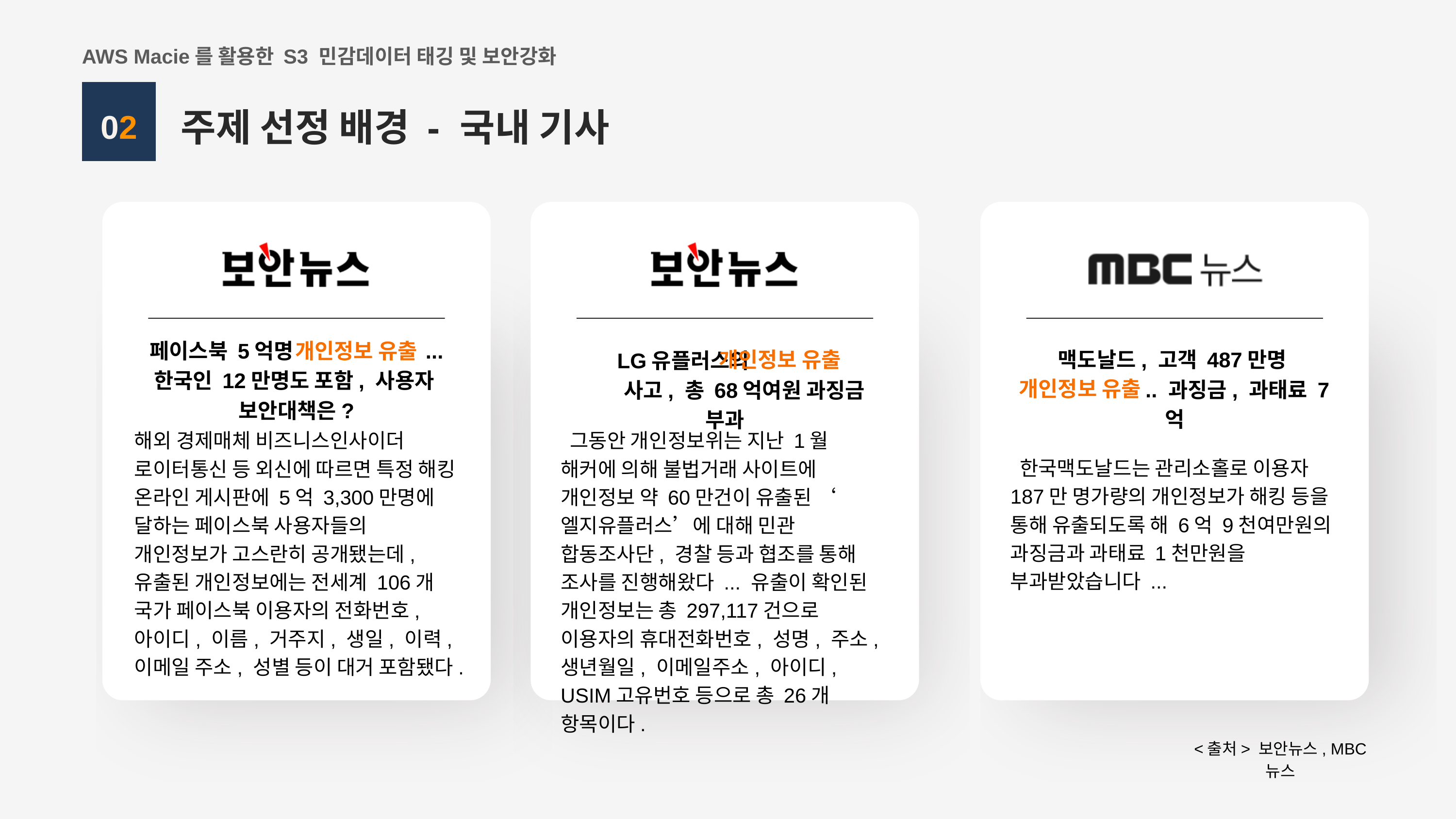

AWS Macie를 활용한 S3 민감데이터 태깅 및 보안강화

주제 선정 배경 - 국내 기사
02

페이스북 5억명 개인정보 유출... 한국인 12만명도 포함, 사용자
보안대책은?
개인정보 유출
해외 경제매체 비즈니스인사이더 로이터통신 등 외신에 따르면 특정 해킹 온라인 게시판에 5억 3,300만명에 달하는 페이스북 사용자들의 개인정보가 고스란히 공개됐는데, 유출된 개인정보에는 전세계 106개 국가 페이스북 이용자의 전화번호, 아이디, 이름, 거주지, 생일, 이력, 이메일 주소, 성별 등이 대거 포함됐다.

개인정보 유출
LG유플러스의 개인정보 유출사고, 총 68억여원 과징금 부과
 그동안 개인정보위는 지난 1월 해커에 의해 불법거래 사이트에 개인정보 약 60만건이 유출된 ‘엘지유플러스’에 대해 민관 합동조사단, 경찰 등과 협조를 통해 조사를 진행해왔다 ... 유출이 확인된 개인정보는 총 297,117건으로 이용자의 휴대전화번호, 성명, 주소, 생년월일, 이메일주소, 아이디, USIM고유번호 등으로 총 26개 항목이다.

맥도날드, 고객 487만명
개인정보 유출.. 과징금, 과태료 7억
개인정보 유출
 한국맥도날드는 관리소홀로 이용자 187만 명가량의 개인정보가 해킹 등을 통해 유출되도록 해 6억 9천여만원의 과징금과 과태료 1천만원을 부과받았습니다 ...
<출처> 보안뉴스, MBC 뉴스